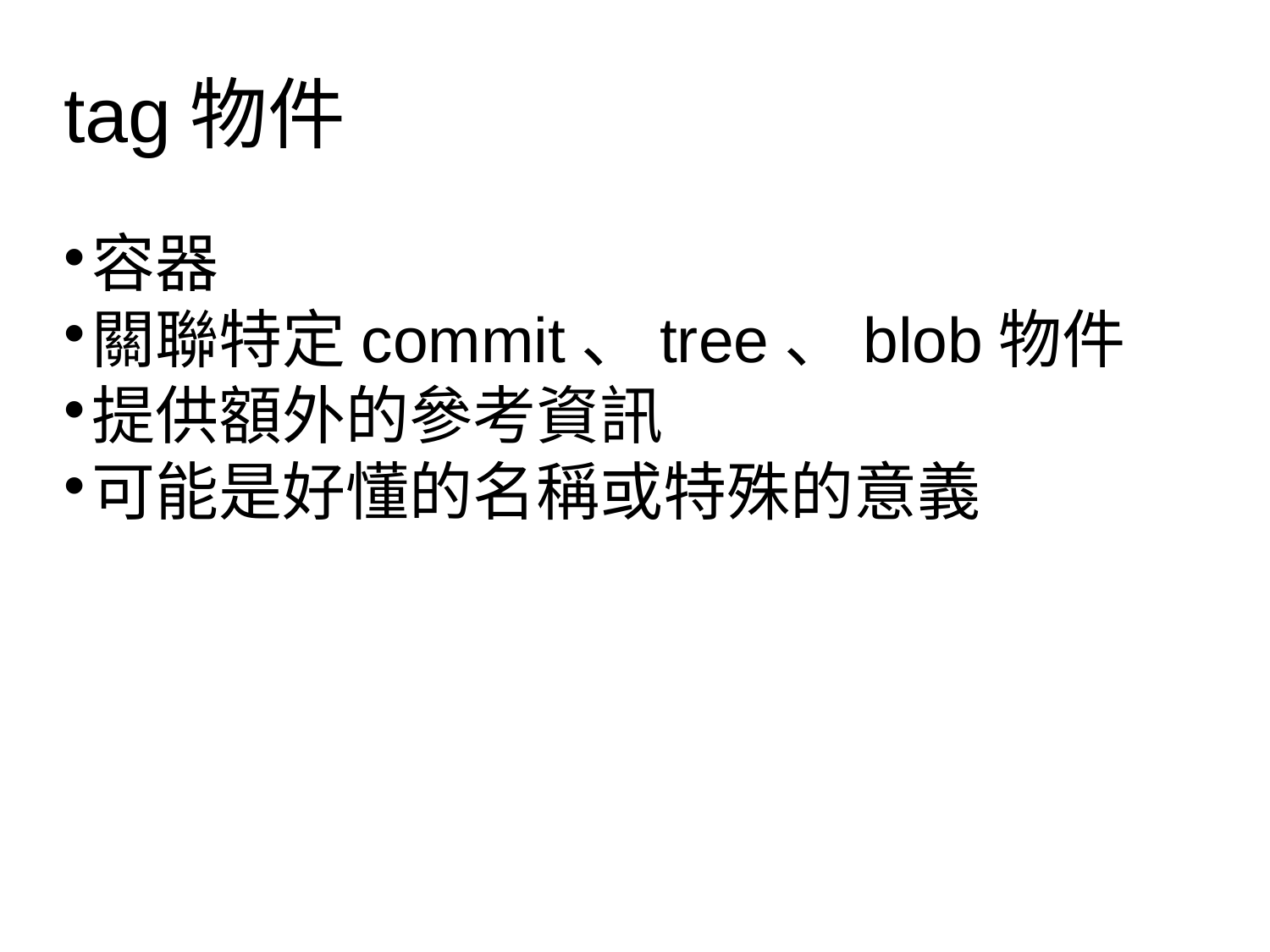

tag物件
容器
關聯特定commit、tree、blob物件
提供額外的參考資訊
可能是好懂的名稱或特殊的意義